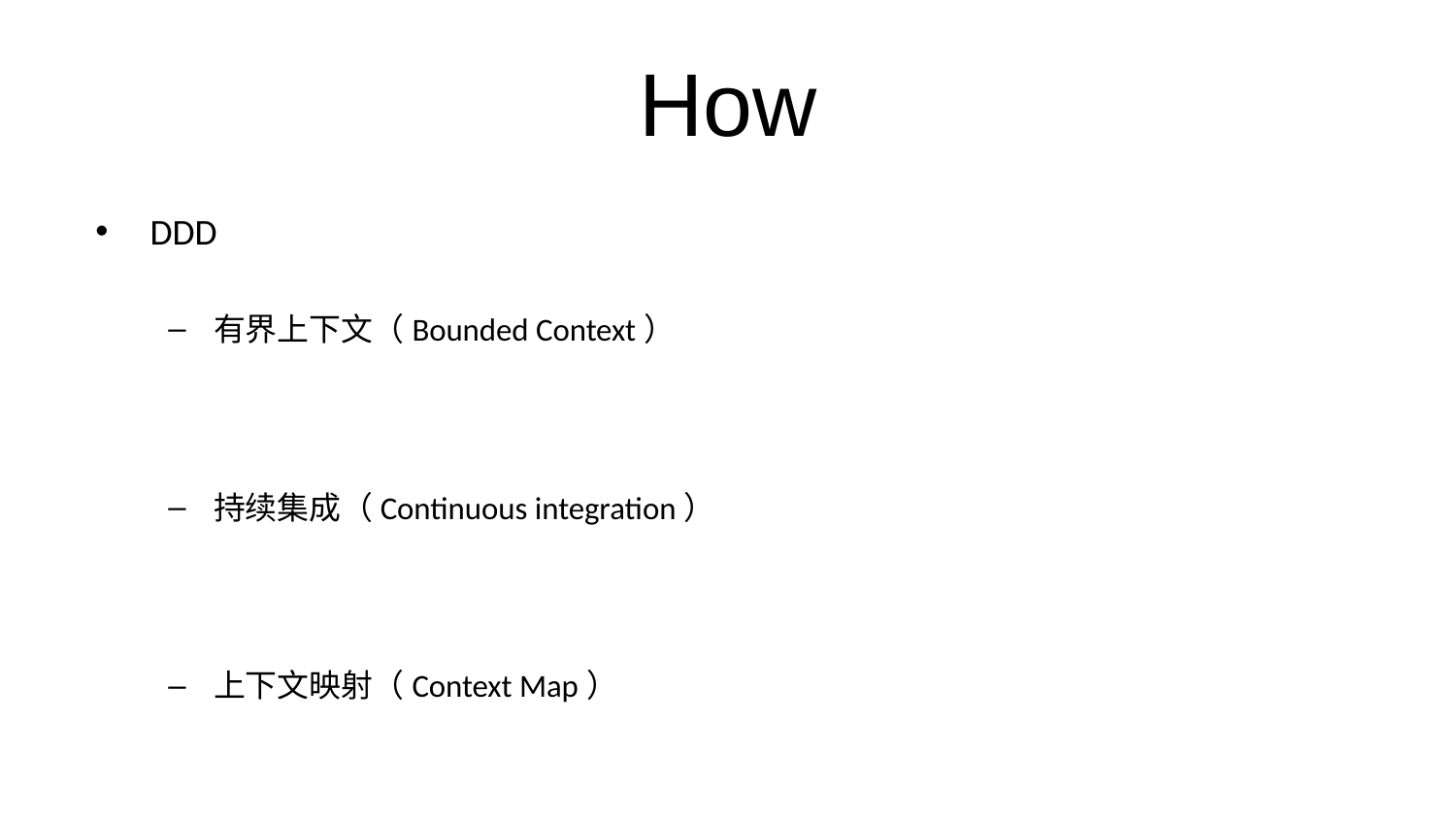

# How
DDD

有界上下文（Bounded Context）

持续集成（Continuous integration）

上下文映射（Context Map）